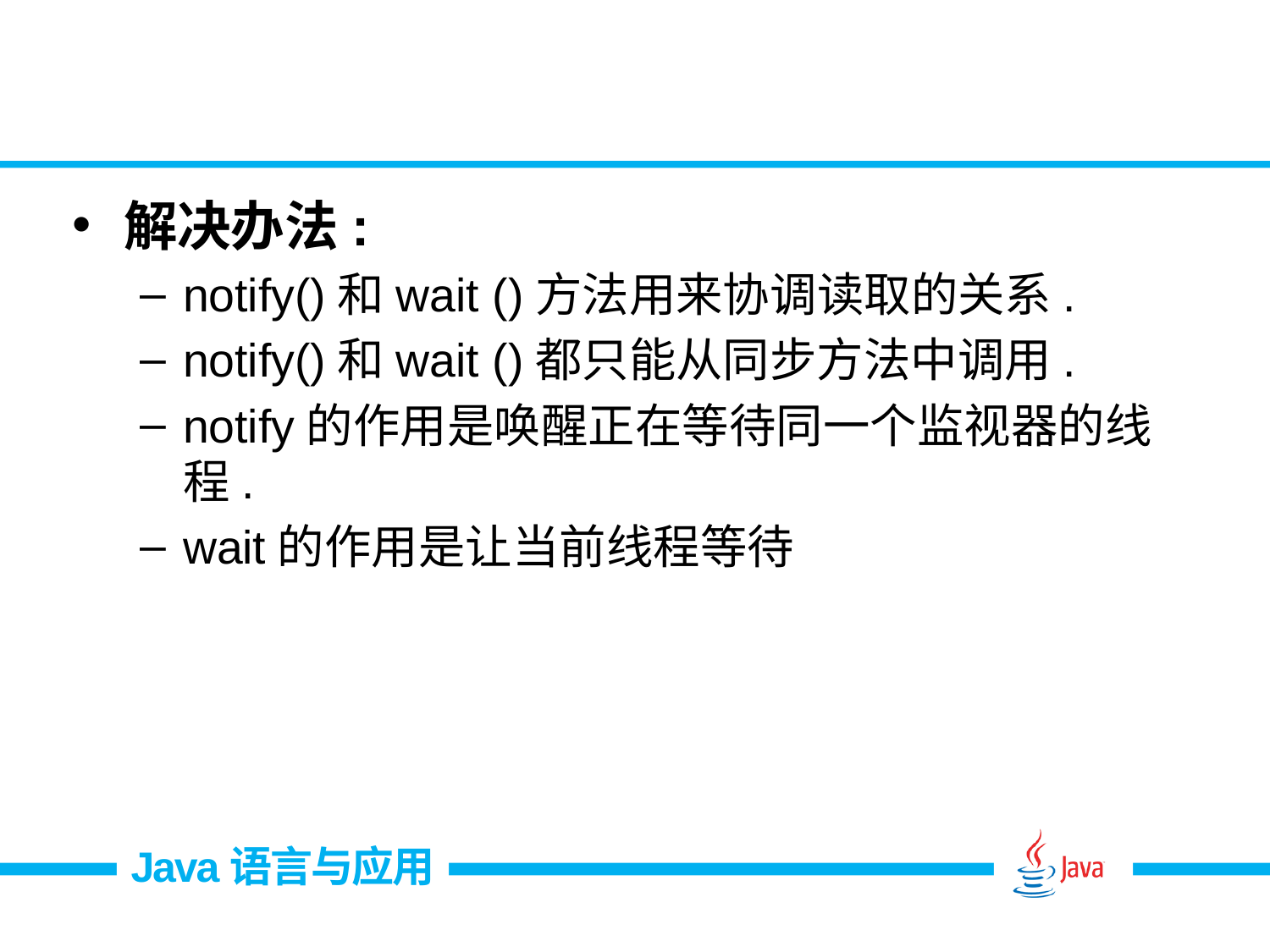

#
解决办法:
notify()和wait ()方法用来协调读取的关系.
notify()和wait ()都只能从同步方法中调用.
notify的作用是唤醒正在等待同一个监视器的线程.
wait的作用是让当前线程等待